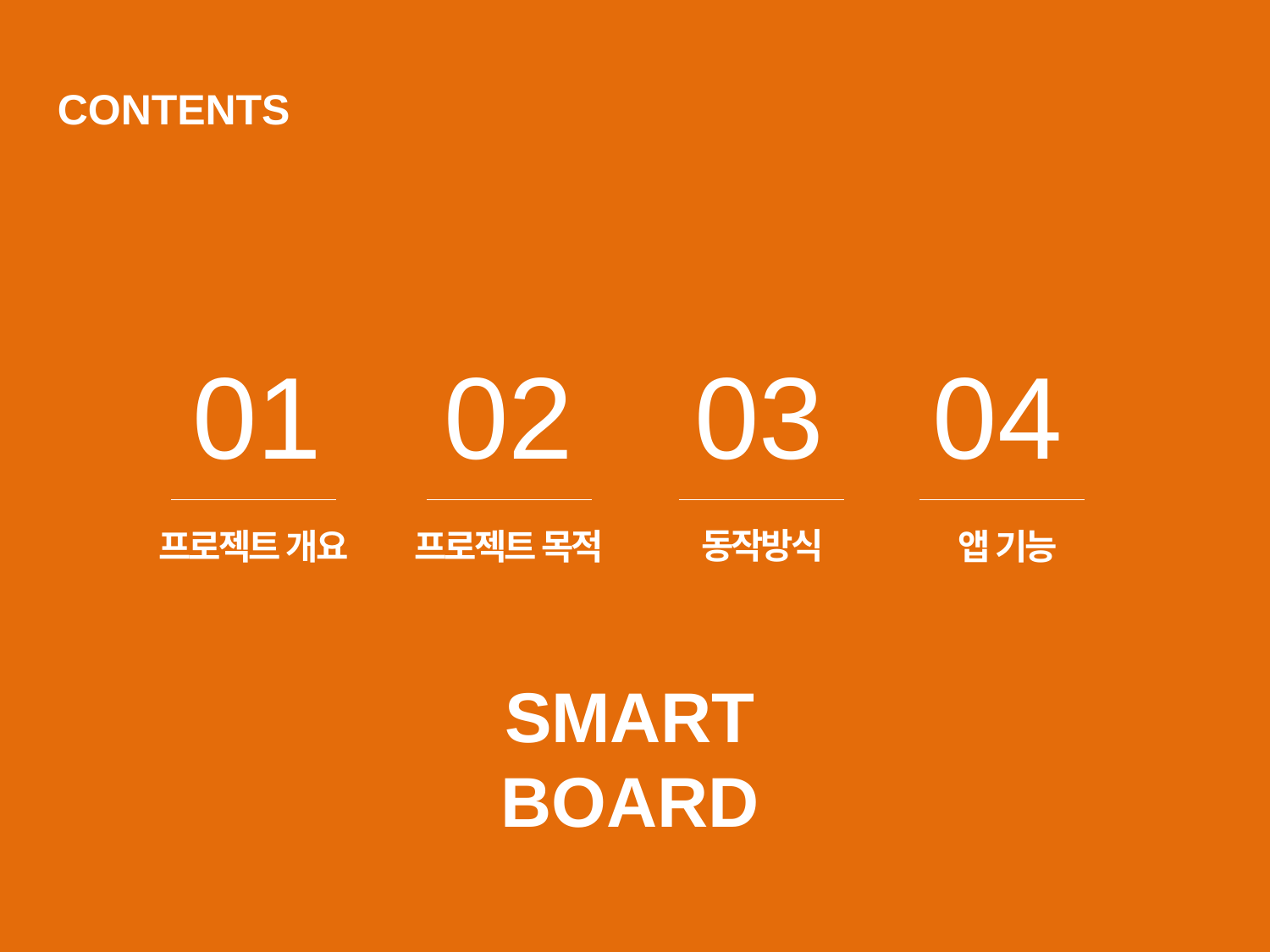

CONTENTS
01
동작방식
프로젝트 개요
프로젝트 목적
앱 기능
02
03
04
SMART BOARD